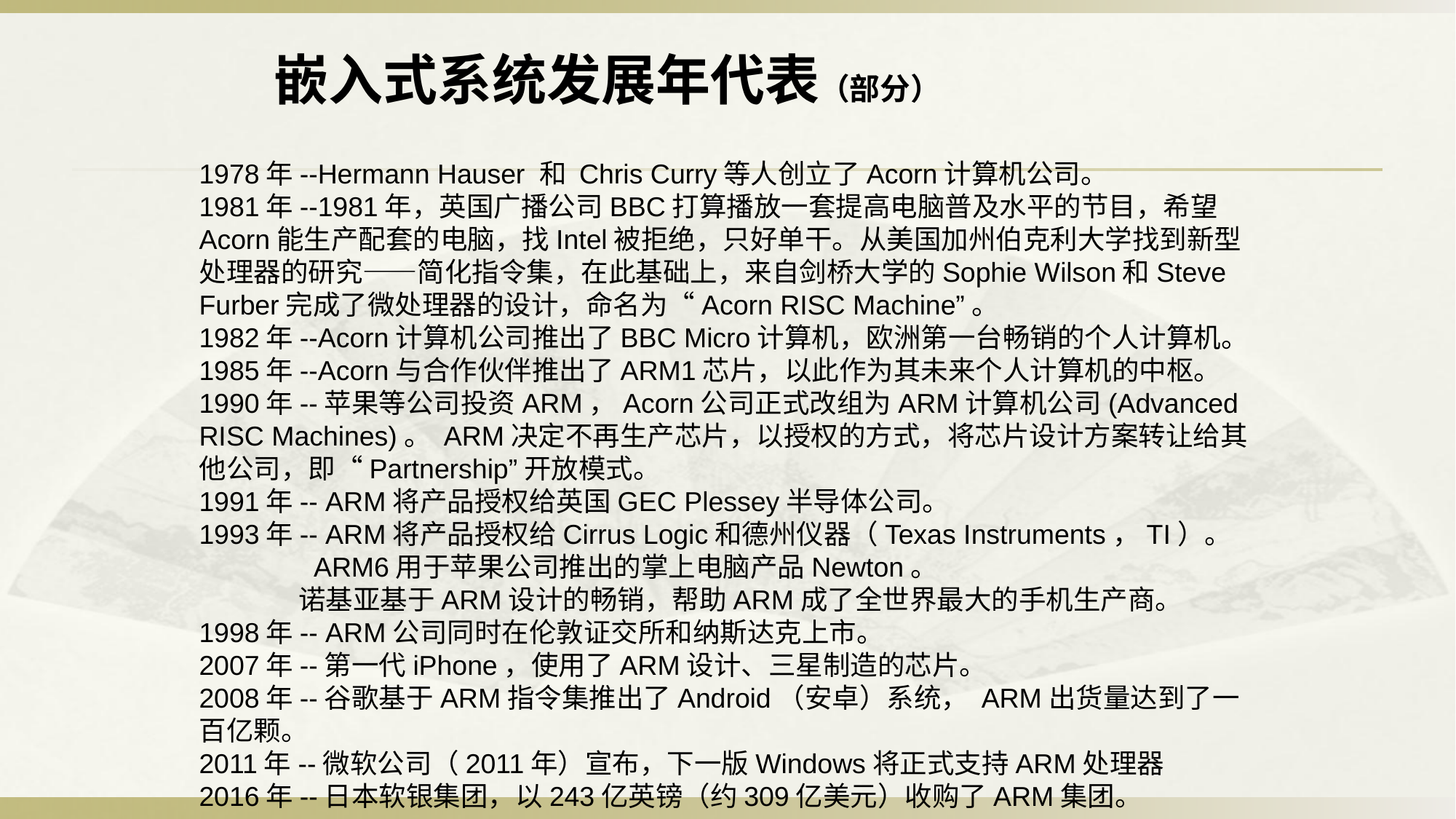

嵌入式系统发展年代表（部分）
1978年--Hermann Hauser 和 Chris Curry等人创立了Acorn计算机公司。
1981年--1981年，英国广播公司BBC打算播放一套提高电脑普及水平的节目，希望Acorn能生产配套的电脑，找Intel被拒绝，只好单干。从美国加州伯克利大学找到新型处理器的研究——简化指令集，在此基础上，来自剑桥大学的Sophie Wilson和Steve Furber完成了微处理器的设计，命名为“Acorn RISC Machine”。
1982年--Acorn计算机公司推出了BBC Micro计算机，欧洲第一台畅销的个人计算机。
1985年--Acorn与合作伙伴推出了ARM1芯片，以此作为其未来个人计算机的中枢。
1990年--苹果等公司投资ARM，Acorn公司正式改组为ARM计算机公司(Advanced RISC Machines)。 ARM决定不再生产芯片，以授权的方式，将芯片设计方案转让给其他公司，即“Partnership”开放模式。
1991年-- ARM将产品授权给英国GEC Plessey半导体公司。
1993年-- ARM将产品授权给Cirrus Logic和德州仪器（Texas Instruments，TI）。
               ARM6用于苹果公司推出的掌上电脑产品Newton。
               诺基亚基于ARM设计的畅销，帮助ARM成了全世界最大的手机生产商。
1998年-- ARM公司同时在伦敦证交所和纳斯达克上市。
2007年--第一代iPhone，使用了ARM设计、三星制造的芯片。
2008年--谷歌基于ARM指令集推出了Android（安卓）系统， ARM出货量达到了一百亿颗。
2011年--微软公司（2011年）宣布，下一版Windows将正式支持ARM处理器
2016年--日本软银集团，以243亿英镑（约309亿美元）收购了ARM集团。